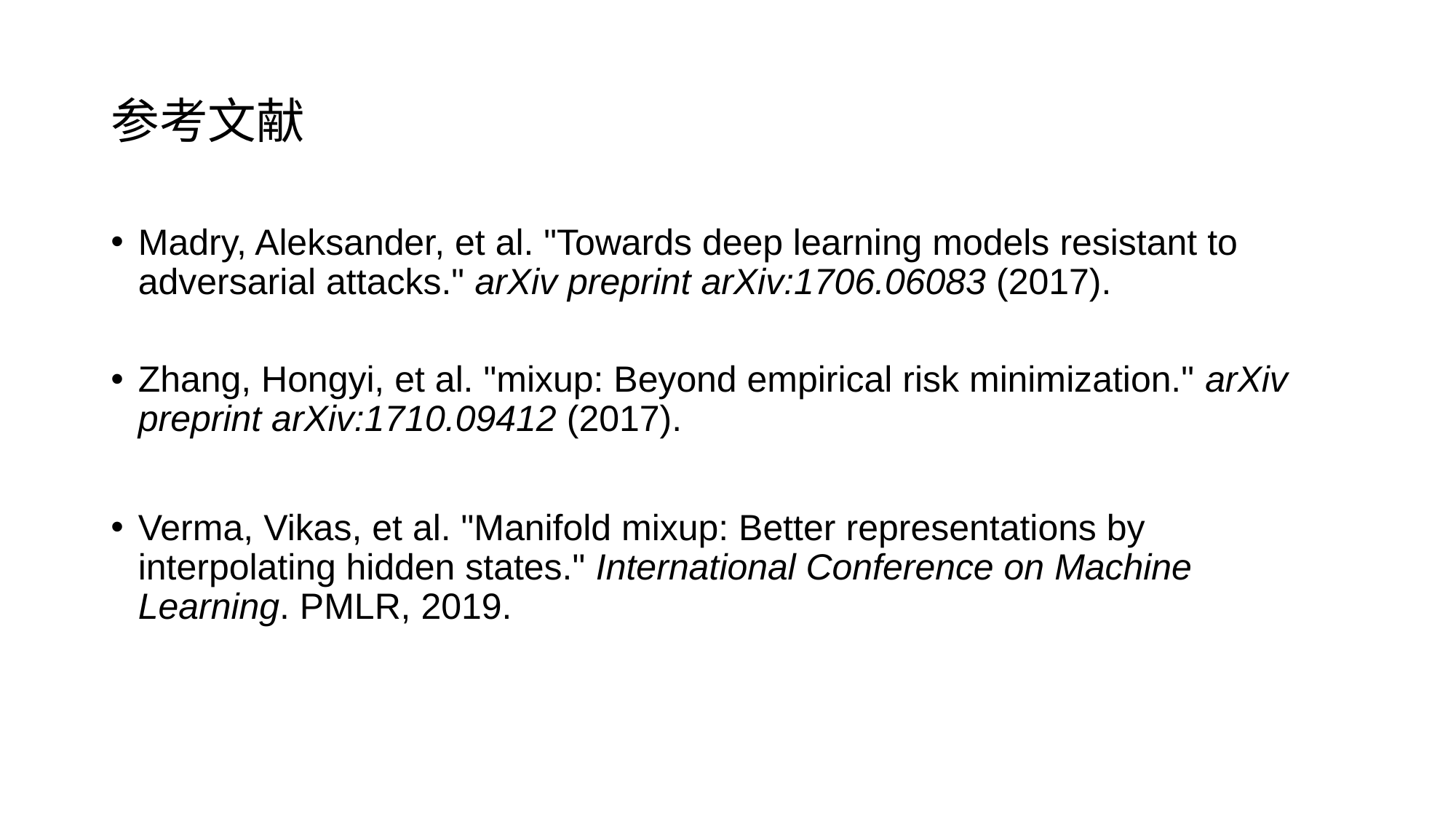

# 参考文献
Madry, Aleksander, et al. "Towards deep learning models resistant to adversarial attacks." arXiv preprint arXiv:1706.06083 (2017).
Zhang, Hongyi, et al. "mixup: Beyond empirical risk minimization." arXiv preprint arXiv:1710.09412 (2017).

Verma, Vikas, et al. "Manifold mixup: Better representations by interpolating hidden states." International Conference on Machine Learning. PMLR, 2019.